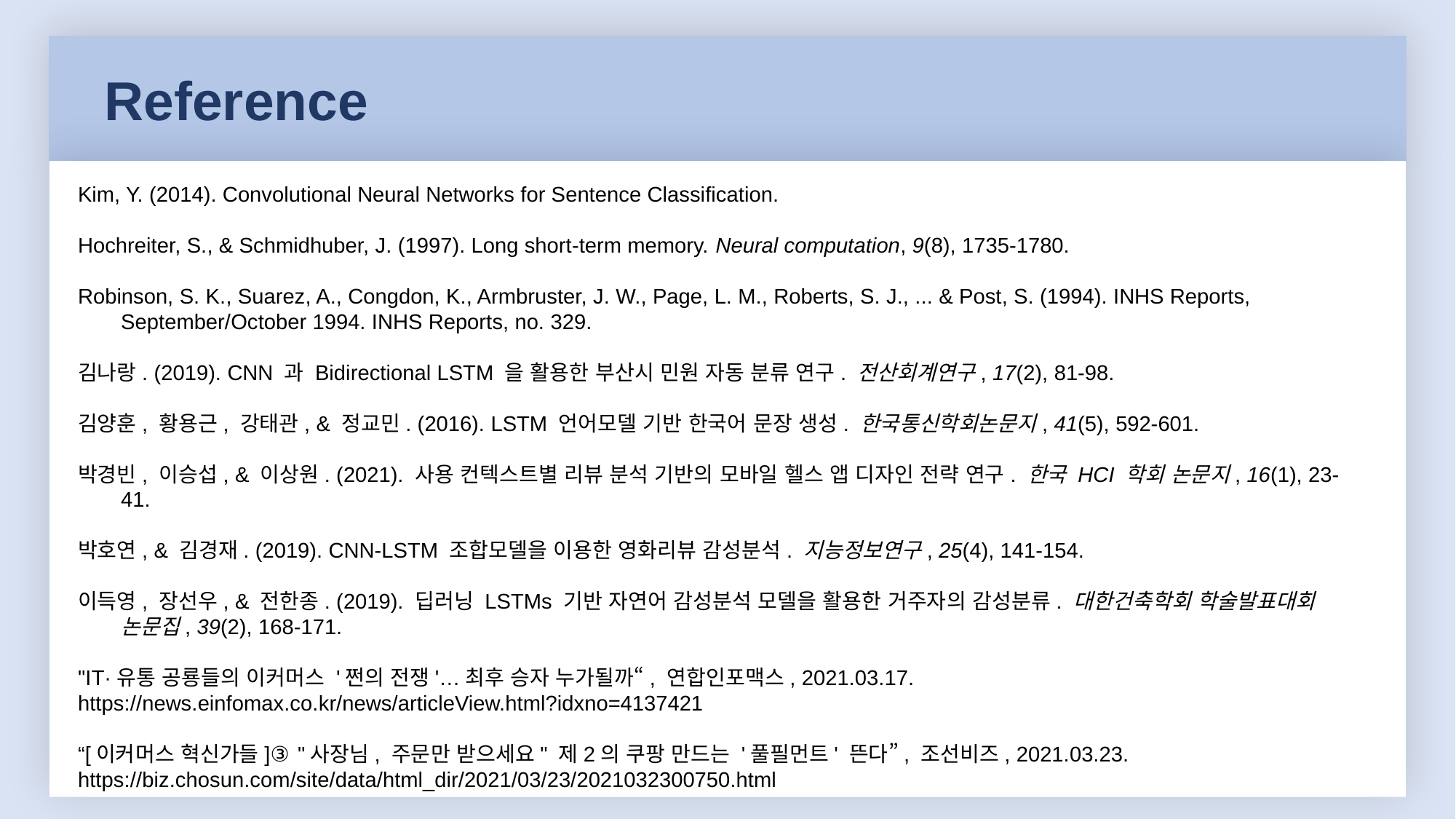

Reference

Kim, Y. (2014). Convolutional Neural Networks for Sentence Classification.

Hochreiter, S., & Schmidhuber, J. (1997). Long short-term memory. Neural computation, 9(8), 1735-1780.

Robinson, S. K., Suarez, A., Congdon, K., Armbruster, J. W., Page, L. M., Roberts, S. J., ... & Post, S. (1994). INHS Reports, September/October 1994. INHS Reports, no. 329.

김나랑. (2019). CNN 과 Bidirectional LSTM 을 활용한 부산시 민원 자동 분류 연구. 전산회계연구, 17(2), 81-98.

김양훈, 황용근, 강태관, & 정교민. (2016). LSTM 언어모델 기반 한국어 문장 생성. 한국통신학회논문지, 41(5), 592-601.

박경빈, 이승섭, & 이상원. (2021). 사용 컨텍스트별 리뷰 분석 기반의 모바일 헬스 앱 디자인 전략 연구. 한국 HCI 학회 논문지, 16(1), 23-41.

박호연, & 김경재. (2019). CNN-LSTM 조합모델을 이용한 영화리뷰 감성분석. 지능정보연구, 25(4), 141-154.

이득영, 장선우, & 전한종. (2019). 딥러닝 LSTMs 기반 자연어 감성분석 모델을 활용한 거주자의 감성분류. 대한건축학회 학술발표대회 논문집, 39(2), 168-171.

"IT·유통 공룡들의 이커머스 '쩐의 전쟁'…최후 승자 누가될까“, 연합인포맥스, 2021.03.17.
https://news.einfomax.co.kr/news/articleView.html?idxno=4137421

“[이커머스 혁신가들]③ "사장님, 주문만 받으세요" 제2의 쿠팡 만드는 '풀필먼트' 뜬다”, 조선비즈, 2021.03.23.
https://biz.chosun.com/site/data/html_dir/2021/03/23/2021032300750.html